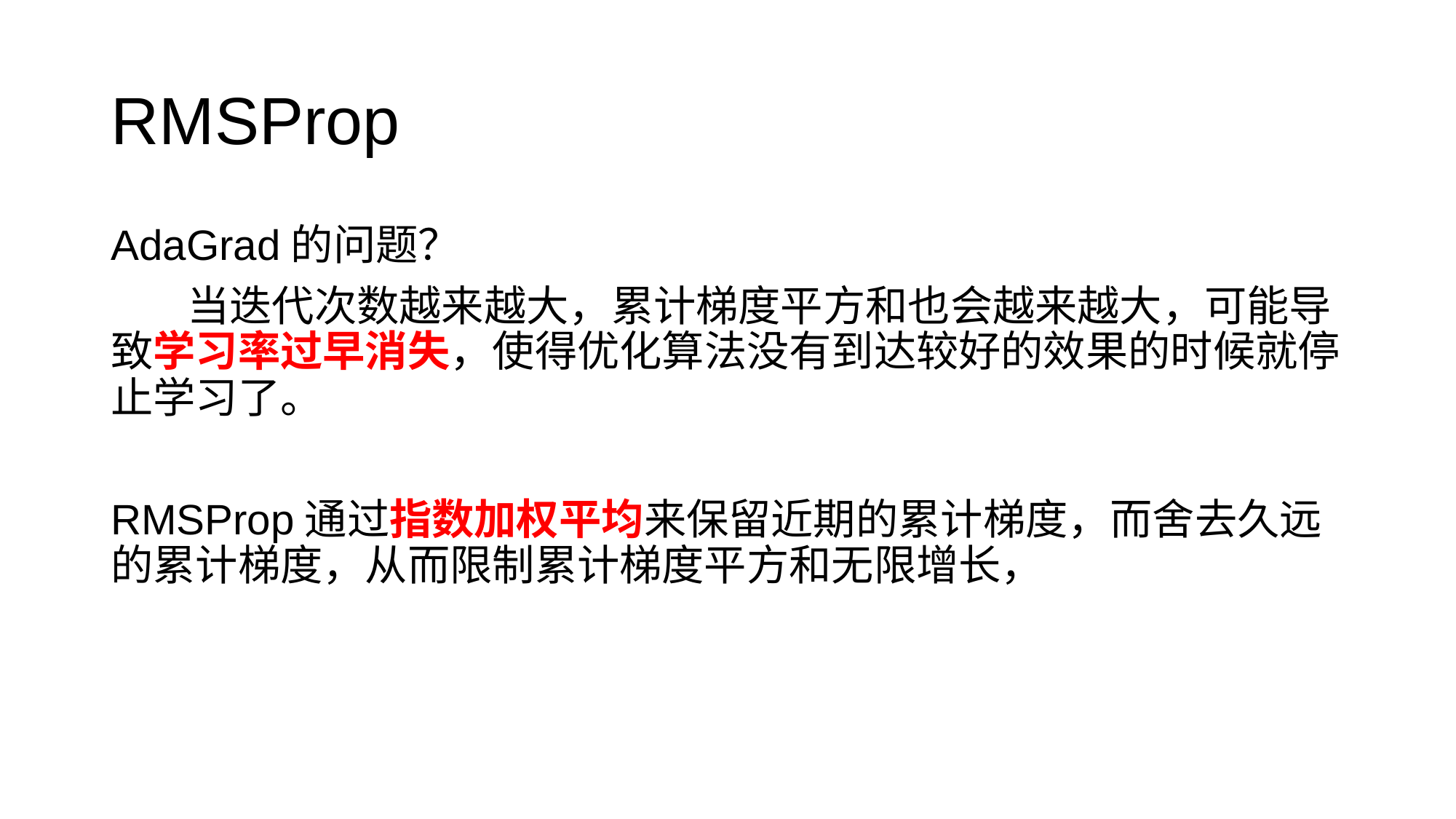

# RMSProp
AdaGrad的问题？
       当迭代次数越来越大，累计梯度平方和也会越来越大，可能导致学习率过早消失，使得优化算法没有到达较好的效果的时候就停止学习了。

RMSProp通过指数加权平均来保留近期的累计梯度，而舍去久远的累计梯度，从而限制累计梯度平方和无限增长，